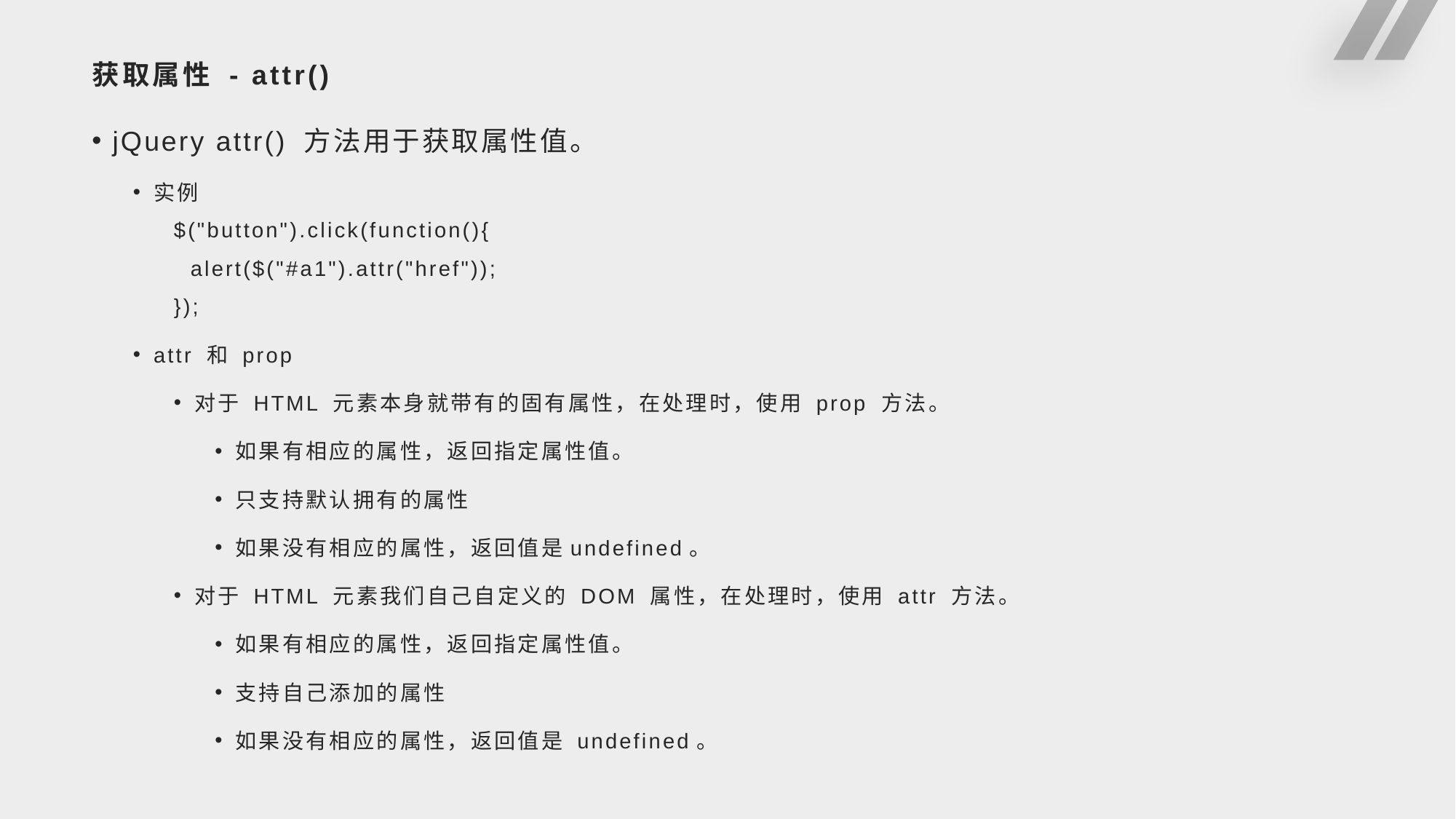

# 获取属性 - attr()
jQuery attr() 方法用于获取属性值。
实例
$("button").click(function(){
  alert($("#a1").attr("href"));
});
attr 和 prop
对于 HTML 元素本身就带有的固有属性，在处理时，使用 prop 方法。
如果有相应的属性，返回指定属性值。
只支持默认拥有的属性
如果没有相应的属性，返回值是undefined。
对于 HTML 元素我们自己自定义的 DOM 属性，在处理时，使用 attr 方法。
如果有相应的属性，返回指定属性值。
支持自己添加的属性
如果没有相应的属性，返回值是 undefined。